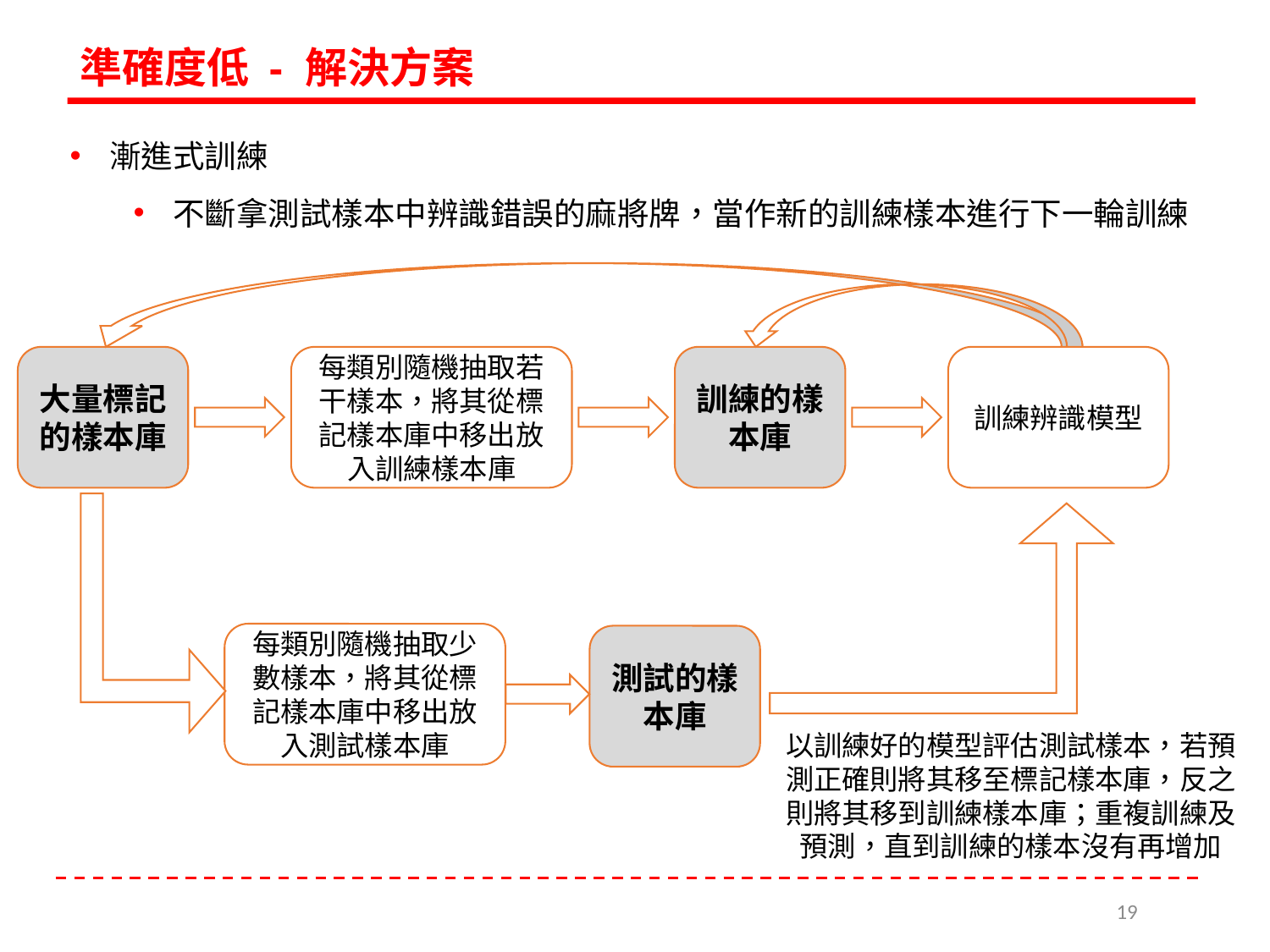

準確度低 - 解決方案
漸進式訓練
不斷拿測試樣本中辨識錯誤的麻將牌，當作新的訓練樣本進行下一輪訓練

大量標記的樣本庫
每類別隨機抽取若干樣本，將其從標記樣本庫中移出放入訓練樣本庫
訓練的樣本庫
訓練辨識模型

每類別隨機抽取少數樣本，將其從標記樣本庫中移出放入測試樣本庫
測試的樣本庫

以訓練好的模型評估測試樣本，若預測正確則將其移至標記樣本庫，反之則將其移到訓練樣本庫；重複訓練及預測，直到訓練的樣本沒有再增加
19